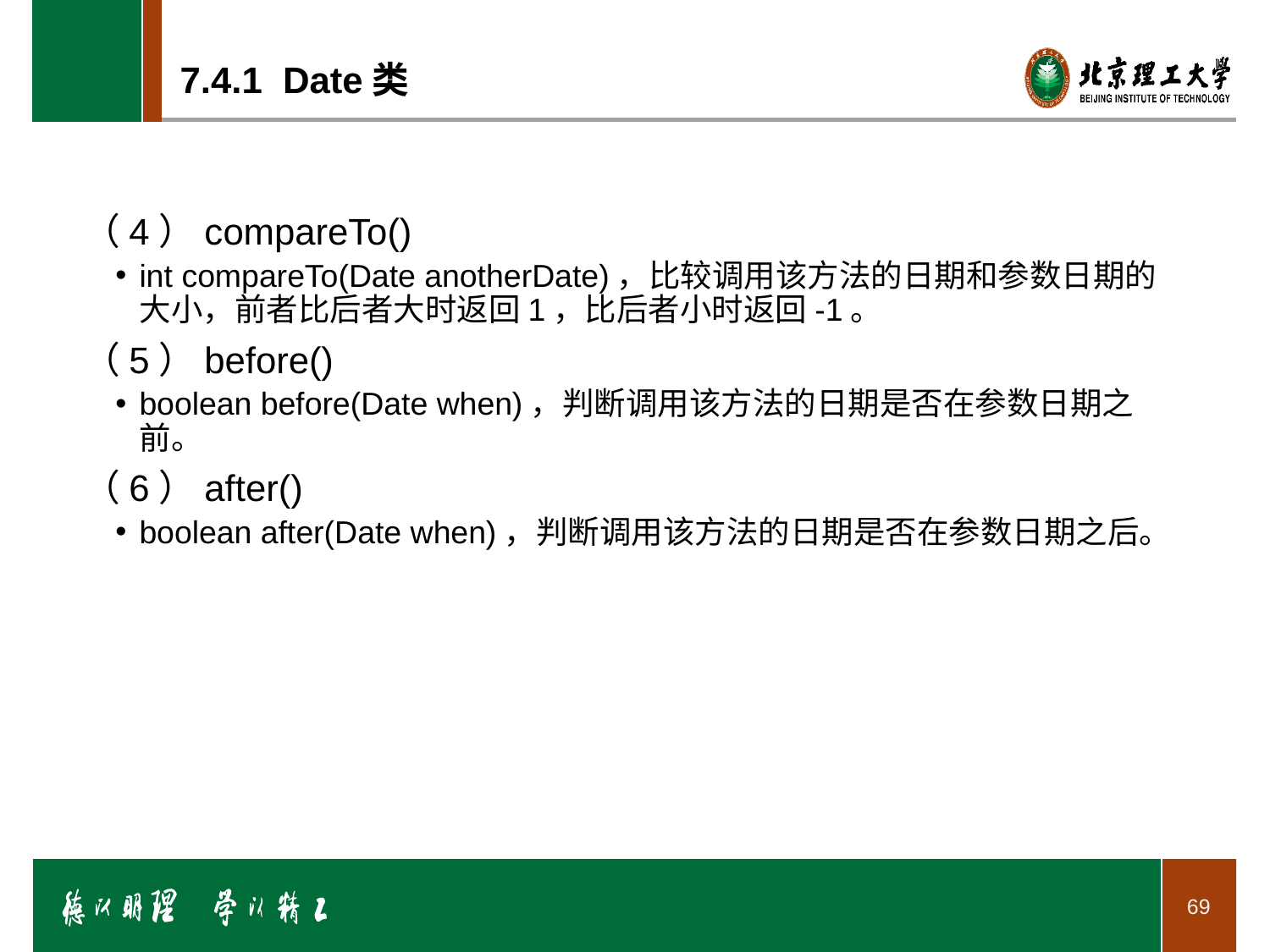

# 7.4.1  Date类
（4）compareTo()
int compareTo(Date anotherDate)，比较调用该方法的日期和参数日期的大小，前者比后者大时返回1，比后者小时返回-1。
（5）before()
boolean before(Date when)，判断调用该方法的日期是否在参数日期之前。
（6）after()
boolean after(Date when)，判断调用该方法的日期是否在参数日期之后。